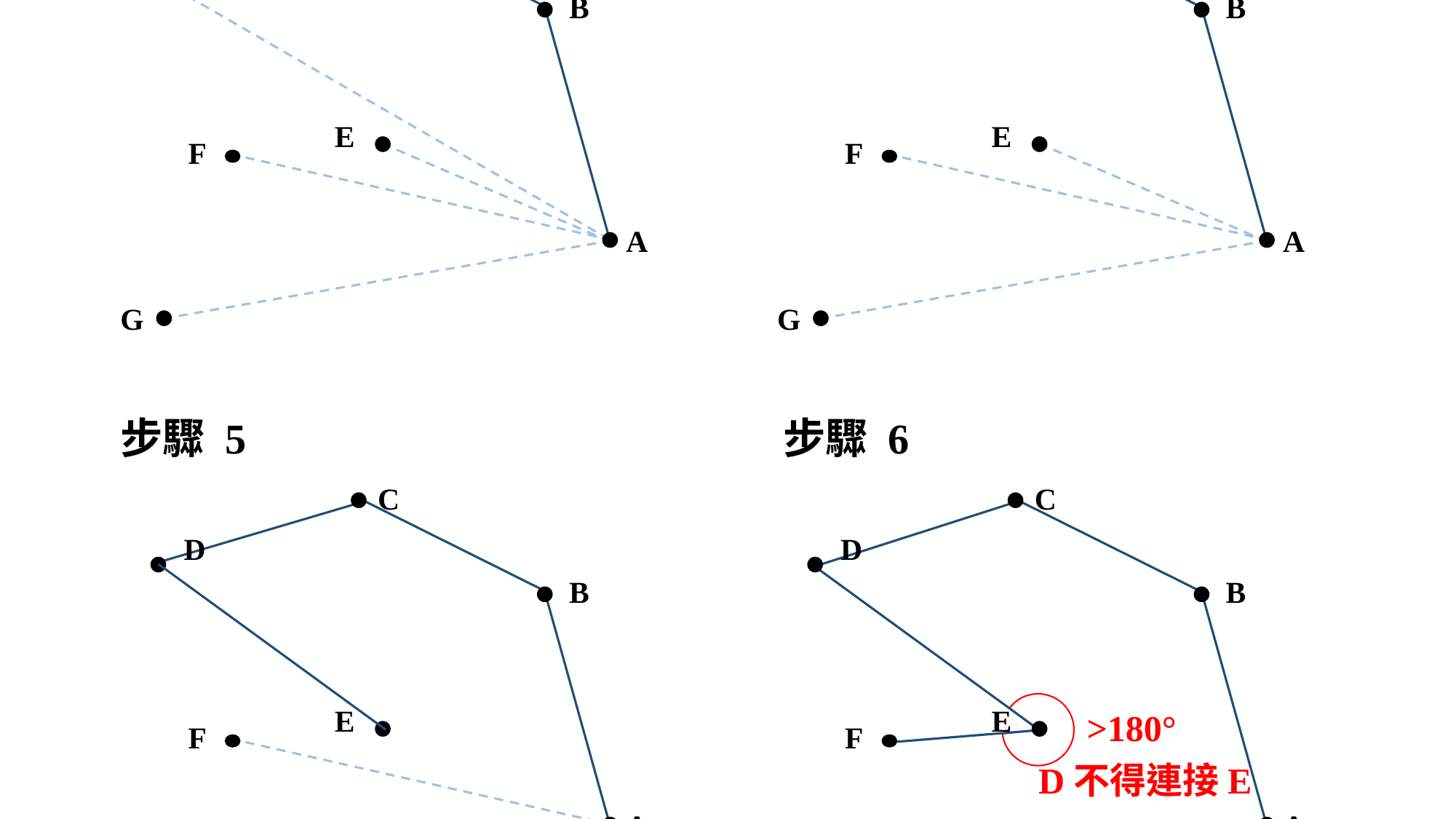

步驟 1
步驟 2
C
C

D
D

B
B

E
E
F
F

A
A

以極端點（最右點）作為中心點
G
G

步驟 3
步驟 4
C
C

D
D

B
B

E
E
F
F

A
A

G
G

步驟 5
步驟 6
C
C

D
D

B
B

E
E
>180°
F
F

D不得連接E
A
A

G
G